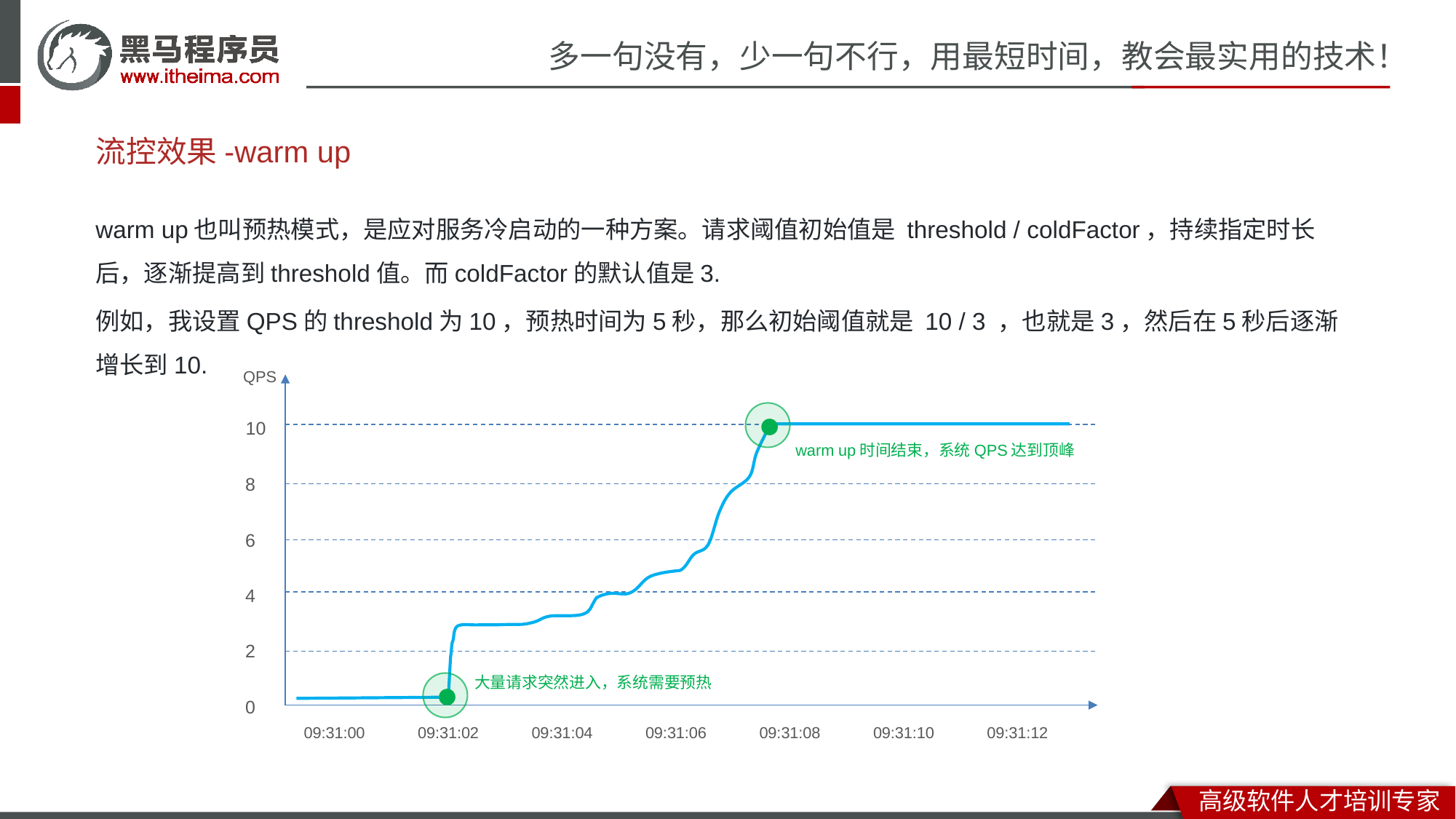

# 流控效果-warm up
warm up也叫预热模式，是应对服务冷启动的一种方案。请求阈值初始值是 threshold / coldFactor，持续指定时长后，逐渐提高到threshold值。而coldFactor的默认值是3.
例如，我设置QPS的threshold为10，预热时间为5秒，那么初始阈值就是 10 / 3 ，也就是3，然后在5秒后逐渐增长到10.
QPS
10
8
6
4
2
0

warm up时间结束，系统QPS达到顶峰
大量请求突然进入，系统需要预热

09:31:00
09:31:02
09:31:04
09:31:06
09:31:08
09:31:10
09:31:12